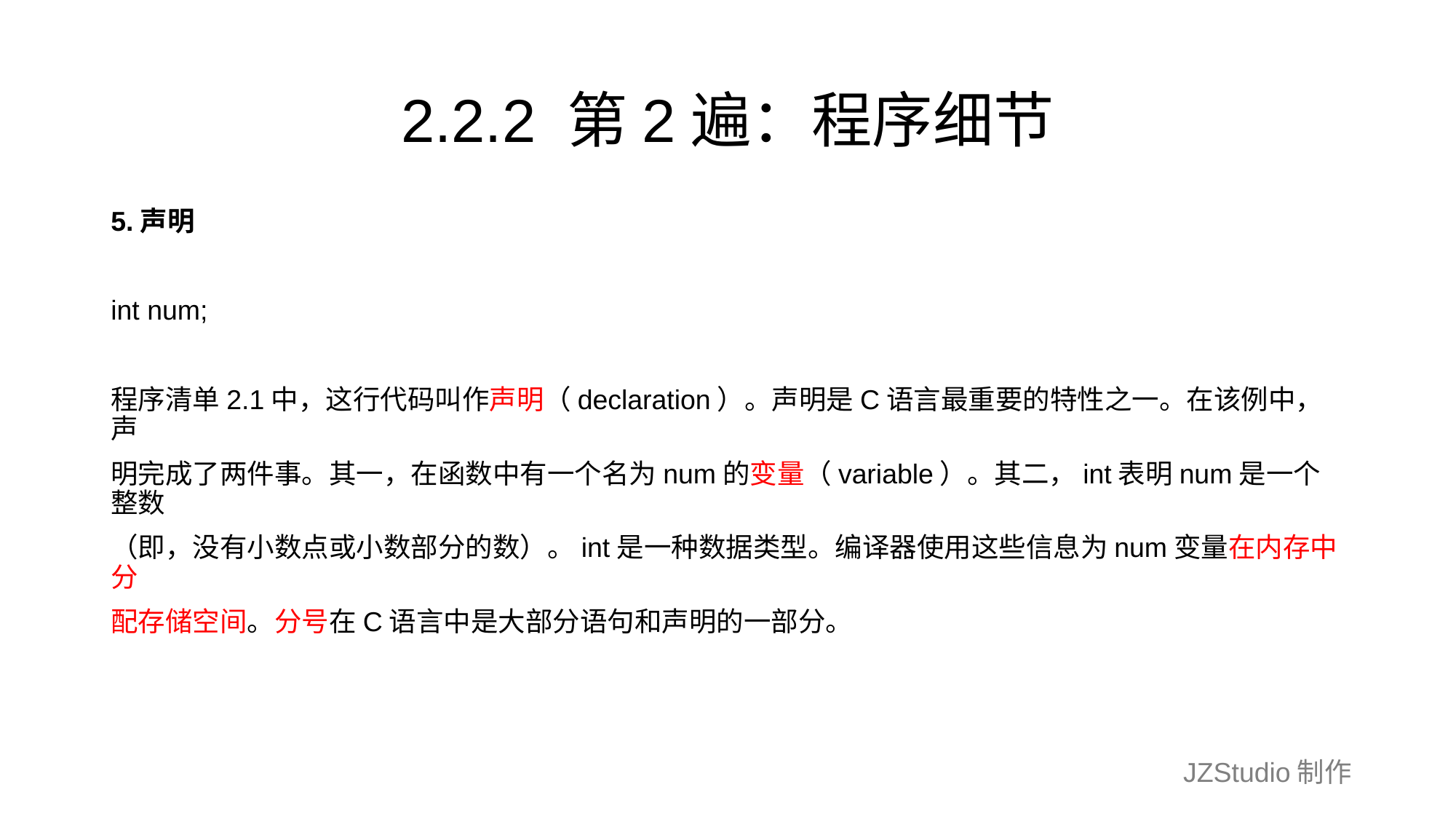

# 2.2.2 第2遍：程序细节
5.声明

int num;

程序清单2.1中，这行代码叫作声明（declaration）。声明是C语言最重要的特性之一。在该例中，声
明完成了两件事。其一，在函数中有一个名为num的变量（variable）。其二，int表明num是一个整数
（即，没有小数点或小数部分的数）。int是一种数据类型。编译器使用这些信息为num变量在内存中分
配存储空间。分号在C语言中是大部分语句和声明的一部分。